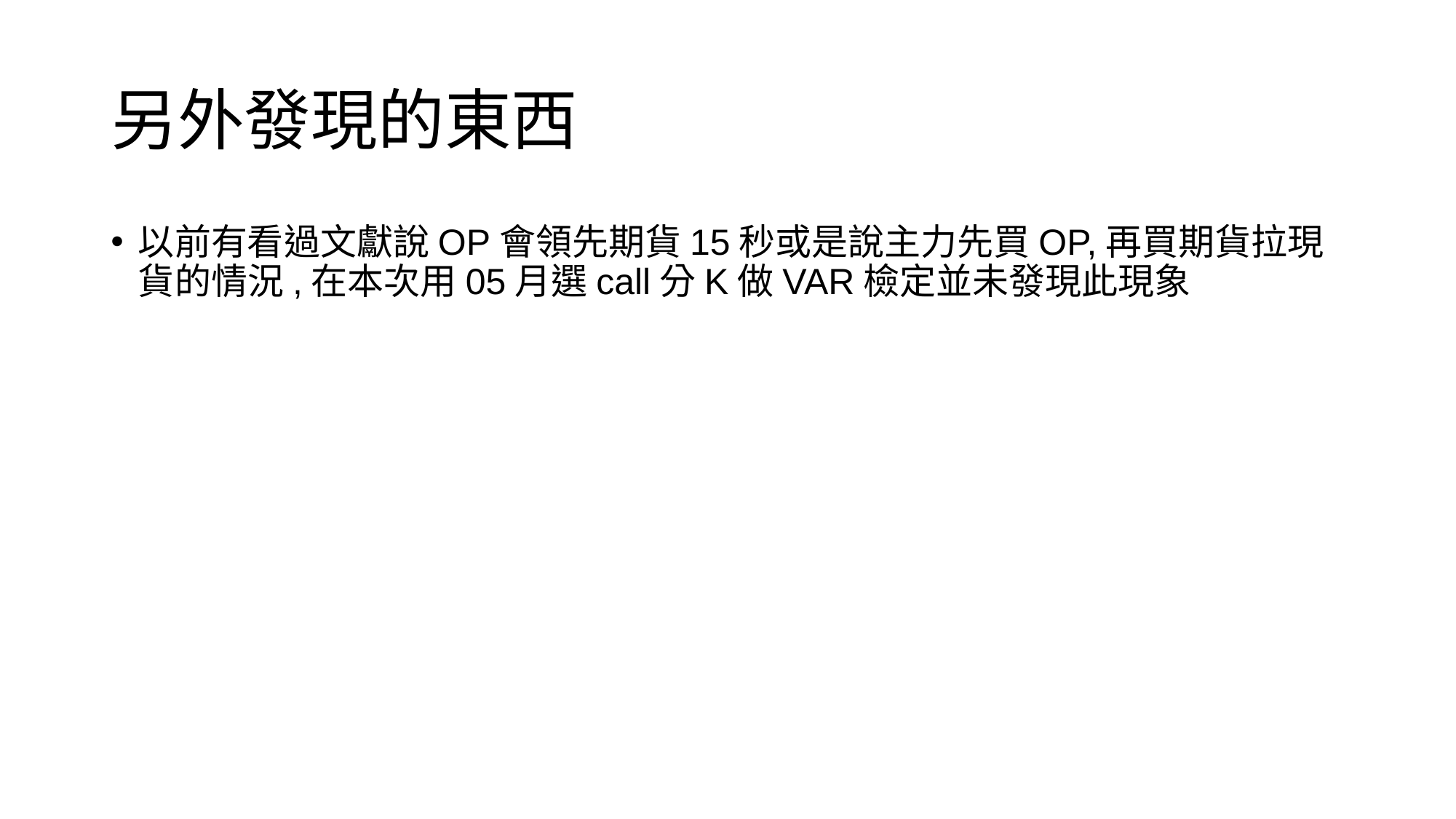

# 另外發現的東西
以前有看過文獻說OP會領先期貨15秒或是說主力先買OP,再買期貨拉現貨的情況,在本次用05月選call分K做VAR檢定並未發現此現象